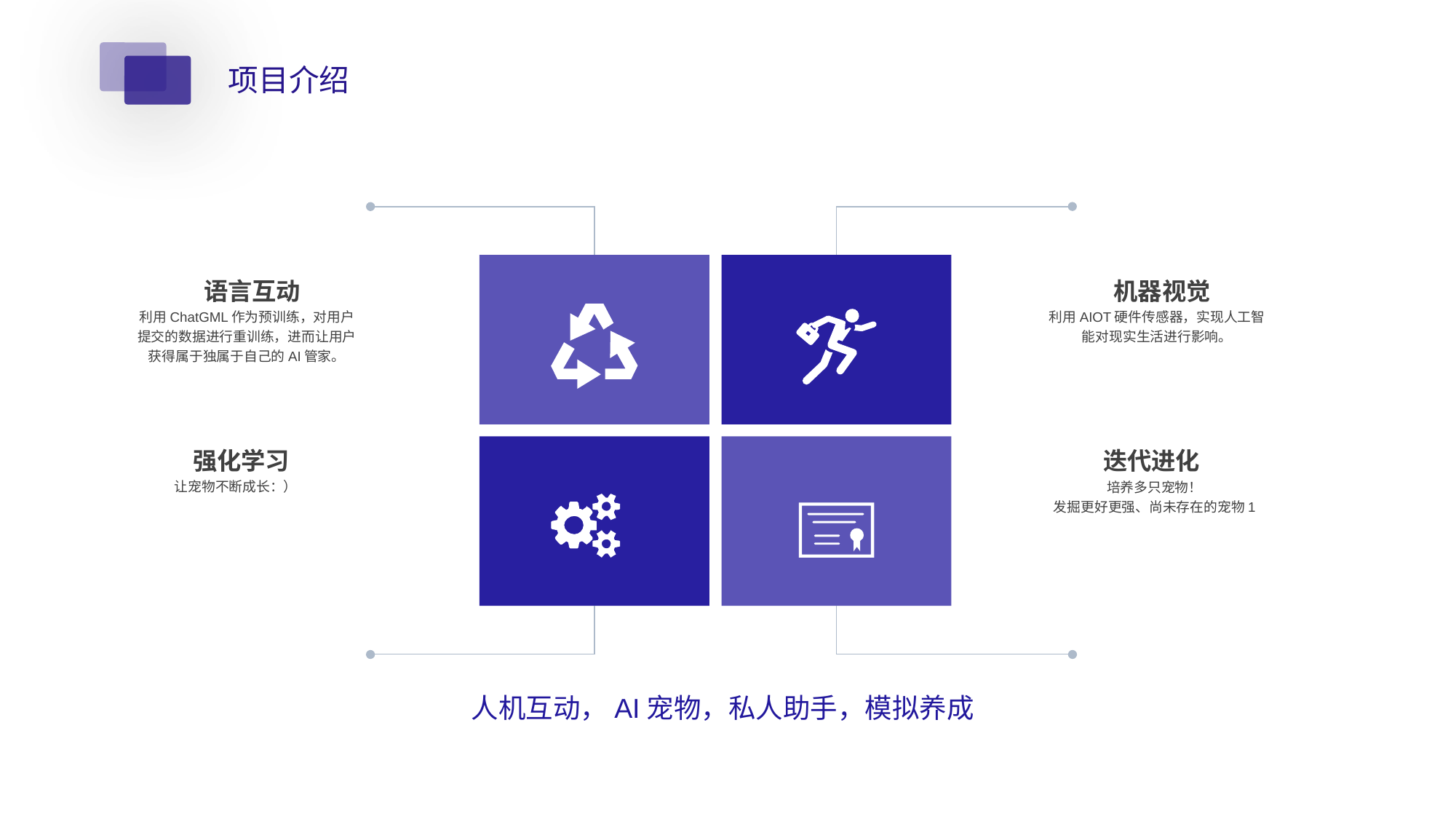

项目介绍
语言互动
利用ChatGML作为预训练，对用户提交的数据进行重训练，进而让用户获得属于独属于自己的AI管家。
机器视觉
利用AIOT硬件传感器，实现人工智能对现实生活进行影响。

迭代进化
培养多只宠物！
发掘更好更强、尚未存在的宠物1
强化学习
让宠物不断成长：）

人机互动，AI宠物，私人助手，模拟养成